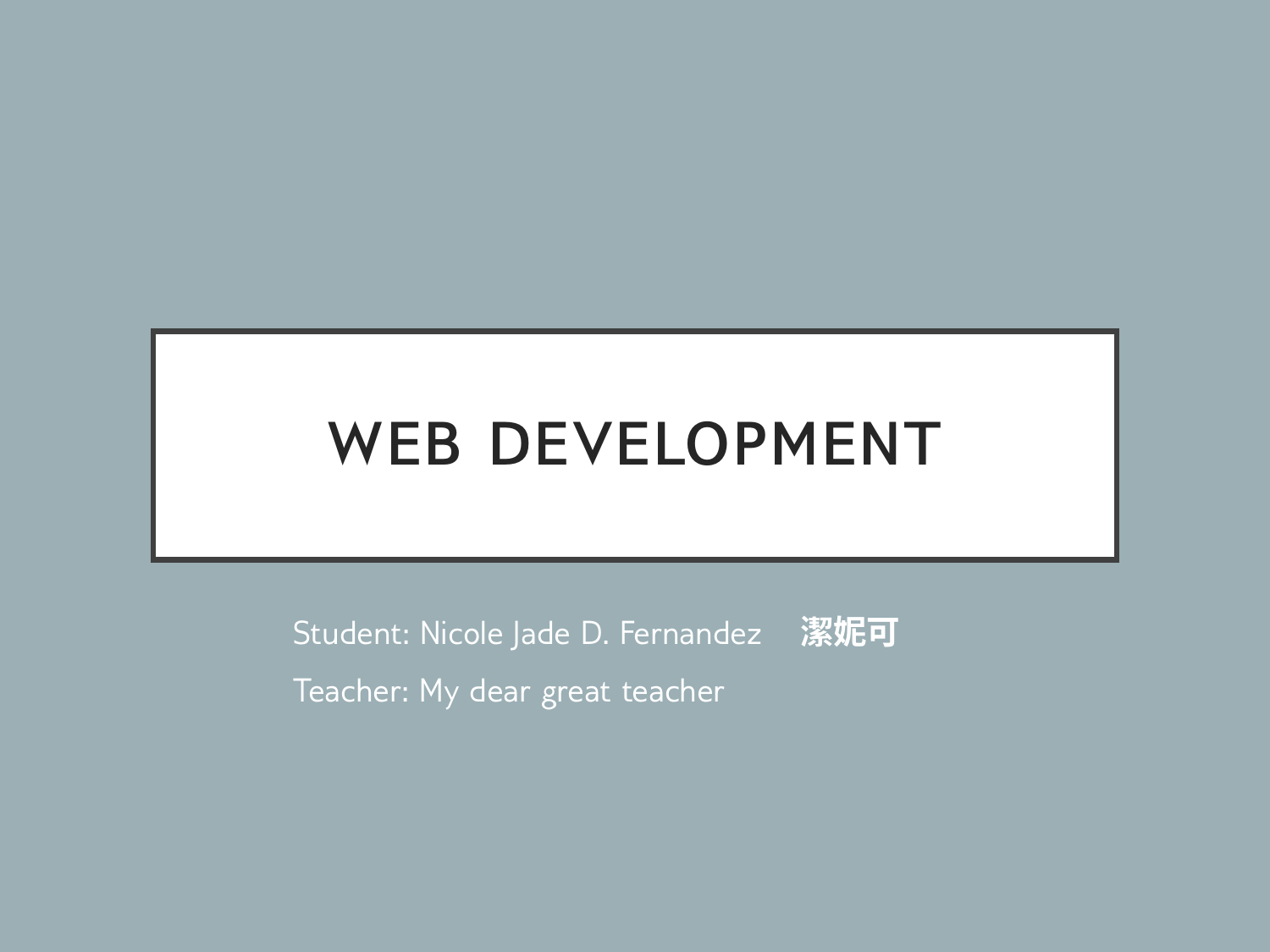

# Web development
Student: Nicole Jade D. Fernandez   潔妮可
Teacher: My dear great teacher